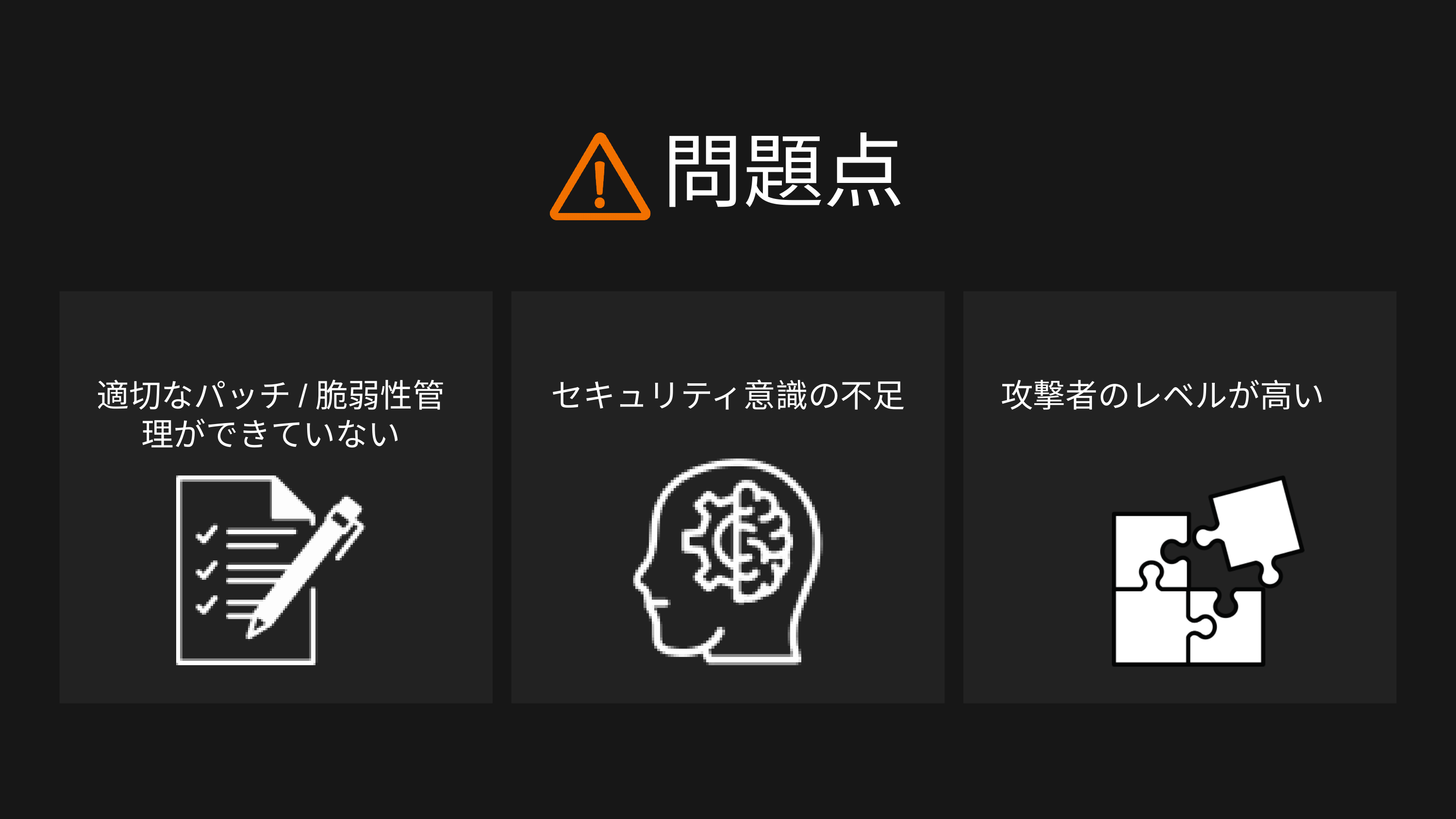

問題点

適切なパッチ/脆弱性管理ができていない
セキュリティ意識の不足
攻撃者のレベルが高い